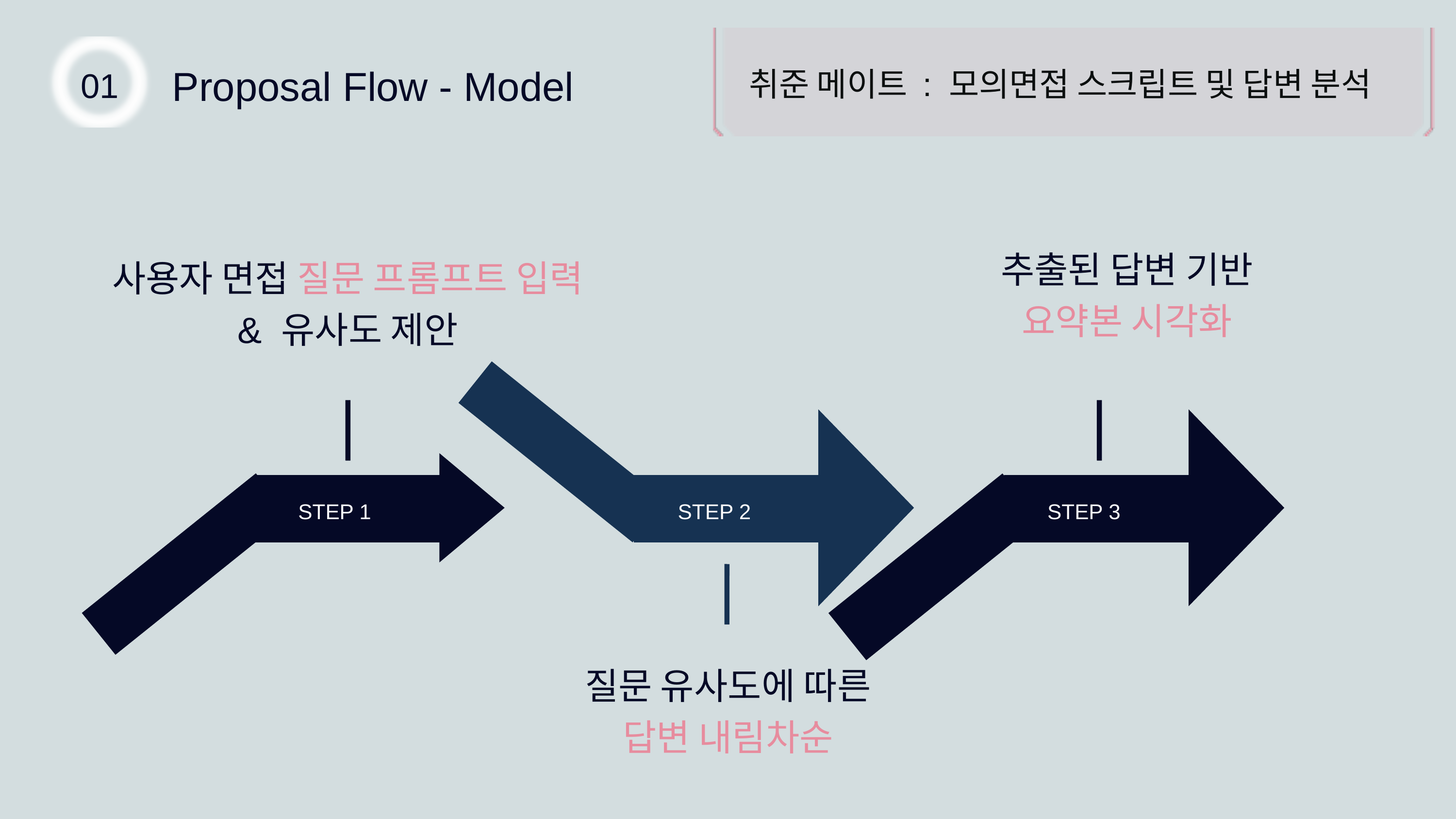

취준 메이트 : 모의면접 스크립트 및 답변 분석

Proposal Flow - Model
01
추출된 답변 기반
요약본 시각화

STEP 3

사용자 면접 질문 프롬프트 입력
& 유사도 제안

STEP 1

STEP 2

질문 유사도에 따른
답변 내림차순